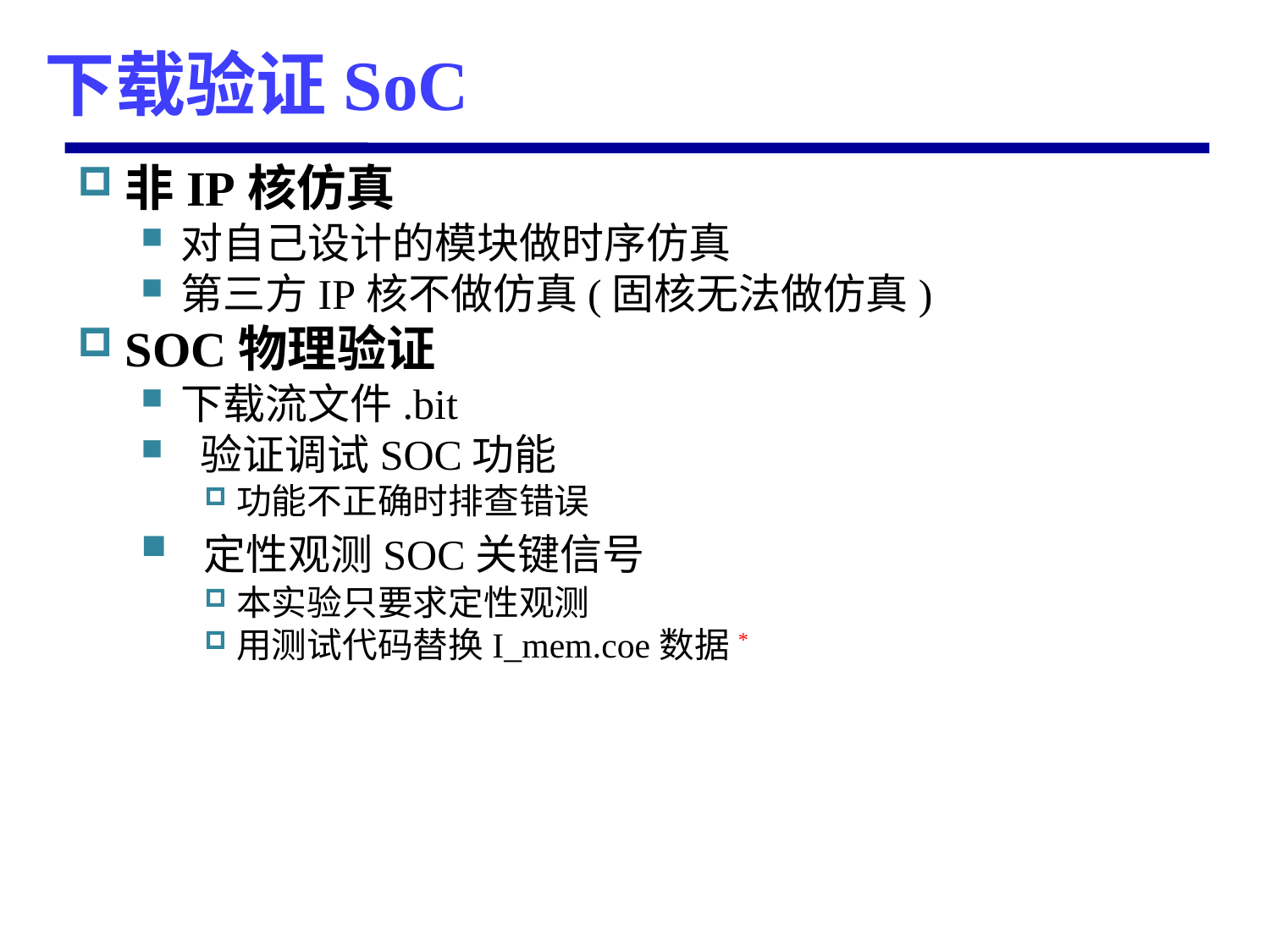

# 下载验证SoC
非IP核仿真
对自己设计的模块做时序仿真
第三方IP核不做仿真(固核无法做仿真)
SOC物理验证
下载流文件.bit
 验证调试SOC功能
功能不正确时排查错误
 定性观测SOC关键信号
本实验只要求定性观测
用测试代码替换I_mem.coe数据*